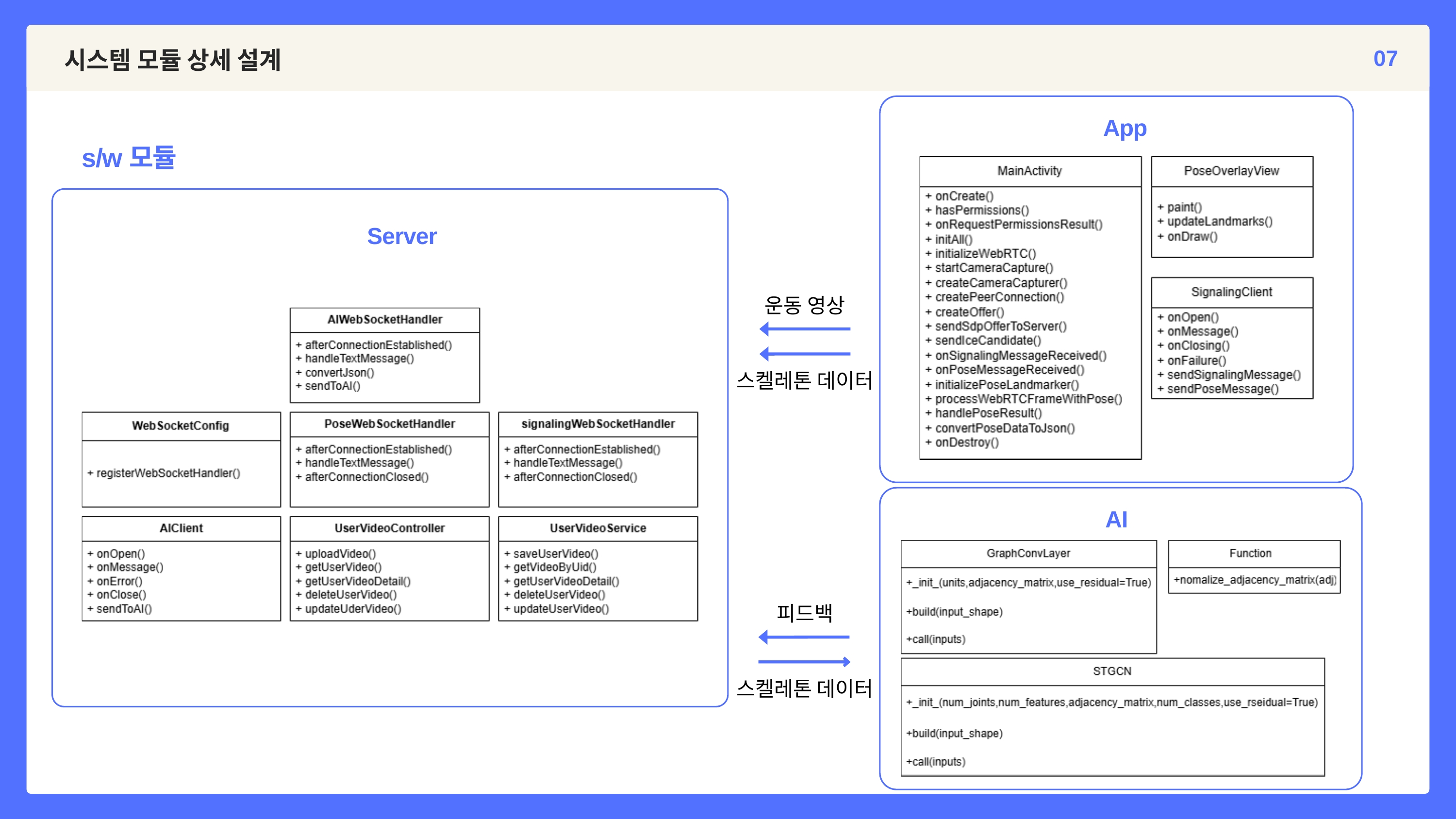

07
시스템 모듈 상세 설계

App
s/w모듈

Server
운동 영상

스켈레톤 데이터

AI

피드백

스켈레톤 데이터